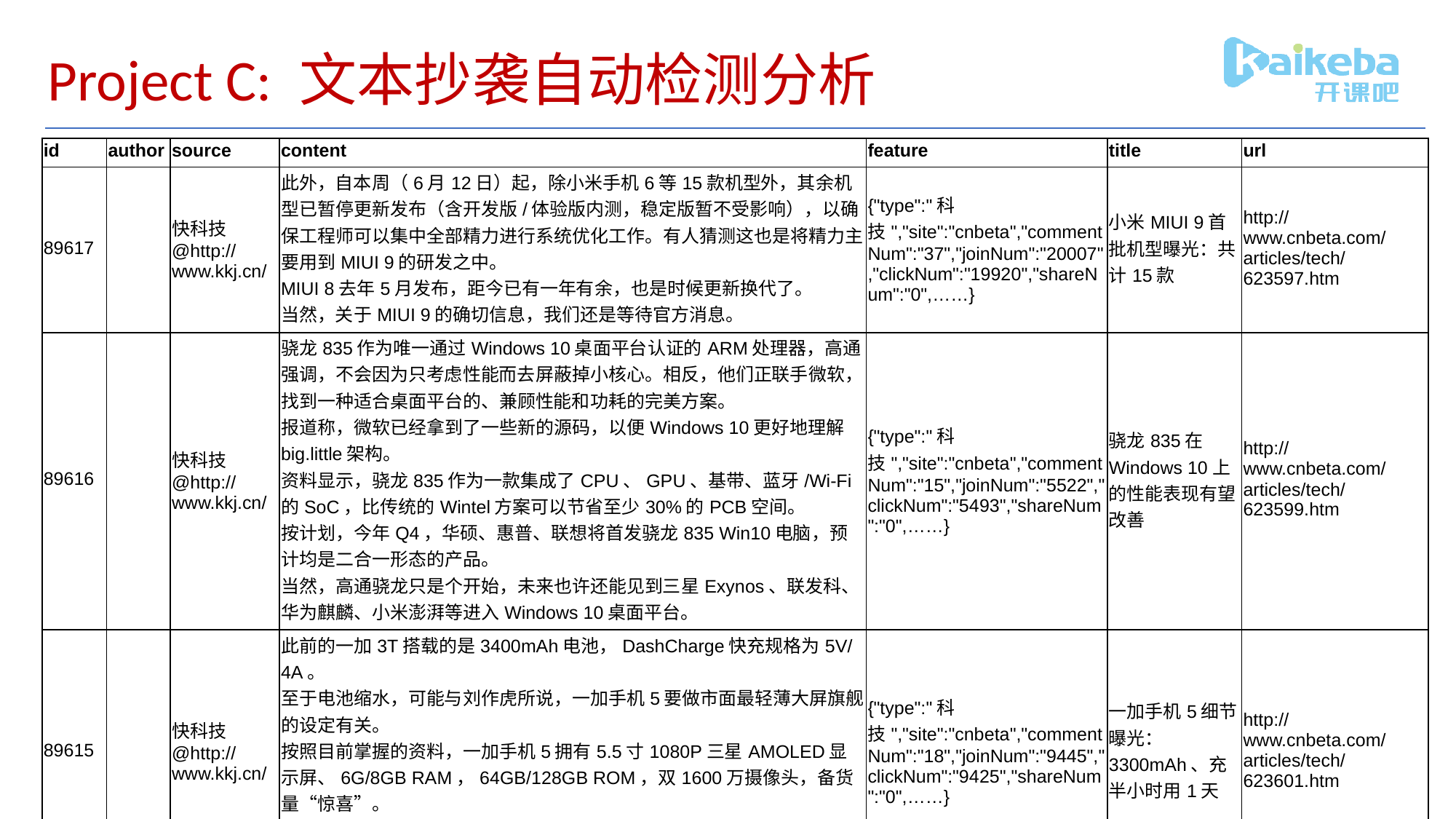

# Project C: 文本抄袭自动检测分析
| id | author | source | content | feature | title | url |
| --- | --- | --- | --- | --- | --- | --- |
| 89617 |  | 快科技@http://www.kkj.cn/ | 此外，自本周（6月12日）起，除小米手机6等15款机型外，其余机型已暂停更新发布（含开发版/体验版内测，稳定版暂不受影响），以确保工程师可以集中全部精力进行系统优化工作。有人猜测这也是将精力主要用到MIUI 9的研发之中。 MIUI 8去年5月发布，距今已有一年有余，也是时候更新换代了。 当然，关于MIUI 9的确切信息，我们还是等待官方消息。 | {"type":"科技","site":"cnbeta","commentNum":"37","joinNum":"20007","clickNum":"19920","shareNum":"0",……} | 小米MIUI 9首批机型曝光：共计15款 | http://www.cnbeta.com/articles/tech/623597.htm |
| 89616 |  | 快科技@http://www.kkj.cn/ | 骁龙835作为唯一通过Windows 10桌面平台认证的ARM处理器，高通强调，不会因为只考虑性能而去屏蔽掉小核心。相反，他们正联手微软，找到一种适合桌面平台的、兼顾性能和功耗的完美方案。 报道称，微软已经拿到了一些新的源码，以便Windows 10更好地理解big.little架构。 资料显示，骁龙835作为一款集成了CPU、GPU、基带、蓝牙/Wi-Fi的SoC，比传统的Wintel方案可以节省至少30%的PCB空间。 按计划，今年Q4，华硕、惠普、联想将首发骁龙835 Win10电脑，预计均是二合一形态的产品。 当然，高通骁龙只是个开始，未来也许还能见到三星Exynos、联发科、华为麒麟、小米澎湃等进入Windows 10桌面平台。 | {"type":"科技","site":"cnbeta","commentNum":"15","joinNum":"5522","clickNum":"5493","shareNum":"0",……} | 骁龙835在Windows 10上的性能表现有望改善 | http://www.cnbeta.com/articles/tech/623599.htm |
| 89615 |  | 快科技@http://www.kkj.cn/ | 此前的一加3T搭载的是3400mAh电池，DashCharge快充规格为5V/4A。 至于电池缩水，可能与刘作虎所说，一加手机5要做市面最轻薄大屏旗舰的设定有关。 按照目前掌握的资料，一加手机5拥有5.5寸1080P三星AMOLED显示屏、6G/8GB RAM，64GB/128GB ROM，双1600万摄像头，备货量“惊喜”。 根据京东泄露的信息，一加5起售价是xx99元，应该是在2799/2899/2999中的某个。 | {"type":"科技","site":"cnbeta","commentNum":"18","joinNum":"9445","clickNum":"9425","shareNum":"0",……} | 一加手机5细节曝光：3300mAh、充半小时用1天 | http://www.cnbeta.com/articles/tech/623601.htm |
| 89614 |  | 新华社 | 这是6月18日在葡萄牙中部大佩德罗冈地区拍摄的被森林大火烧毁的汽车。新华社记者张立云摄 | {"type":"国际新闻","site":"环球","commentNum":"0","joinNum":"0","clickNum":"0","shareNum":"0",……} | 葡森林火灾造成至少62人死亡 政府宣布进入紧急状态（组图） | http://world.huanqiu.com/hot/2017-06/10866126.html |